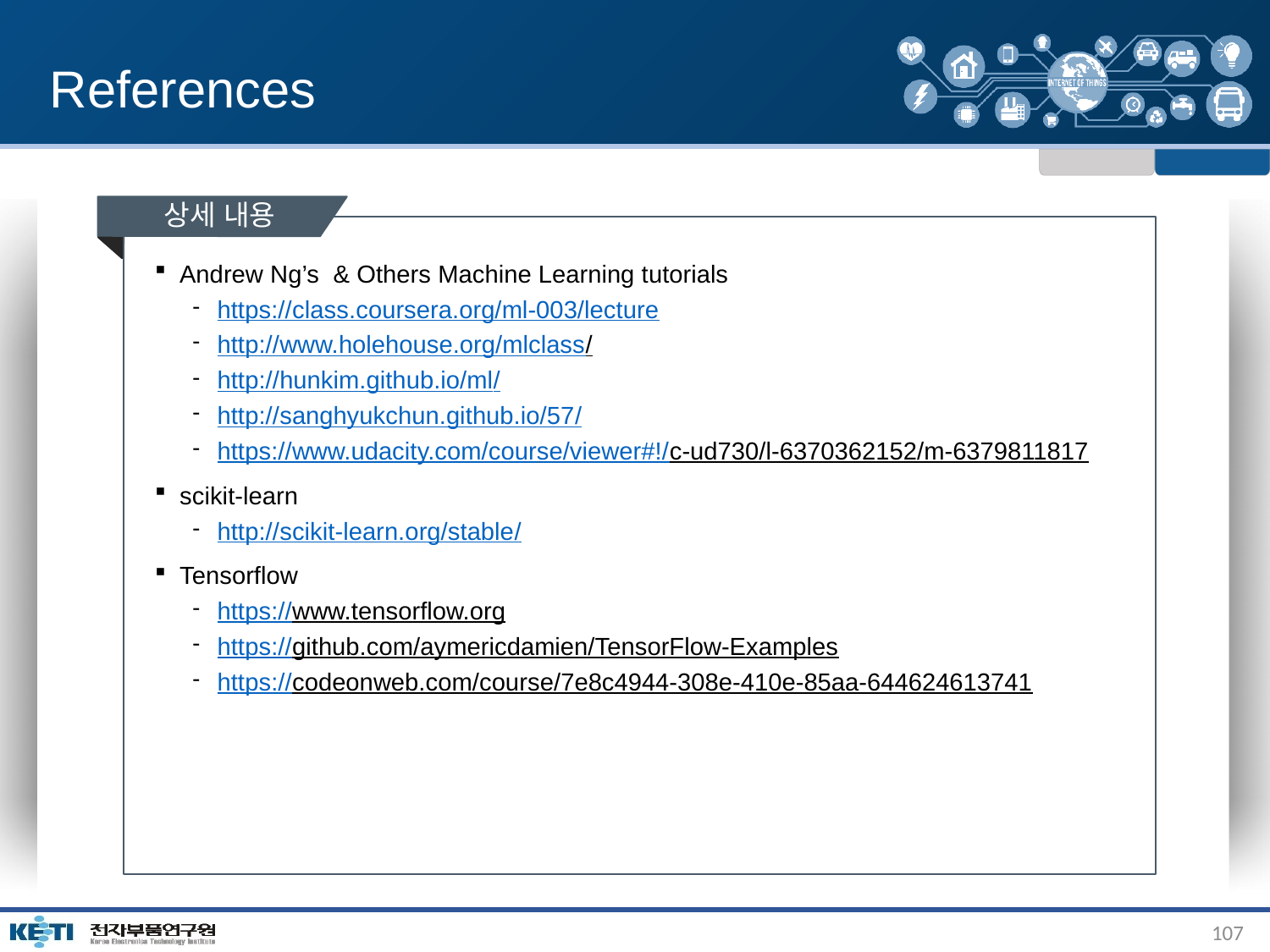

# References
상세 내용

Andrew Ng’s  & Others Machine Learning tutorials
https://class.coursera.org/ml-003/lecture
http://www.holehouse.org/mlclass/
http://hunkim.github.io/ml/
http://sanghyukchun.github.io/57/
https://www.udacity.com/course/viewer#!/c-ud730/l-6370362152/m-6379811817
scikit-learn
http://scikit-learn.org/stable/
Tensorflow
https://www.tensorflow.org
https://github.com/aymericdamien/TensorFlow-Examples
https://codeonweb.com/course/7e8c4944-308e-410e-85aa-644624613741
107